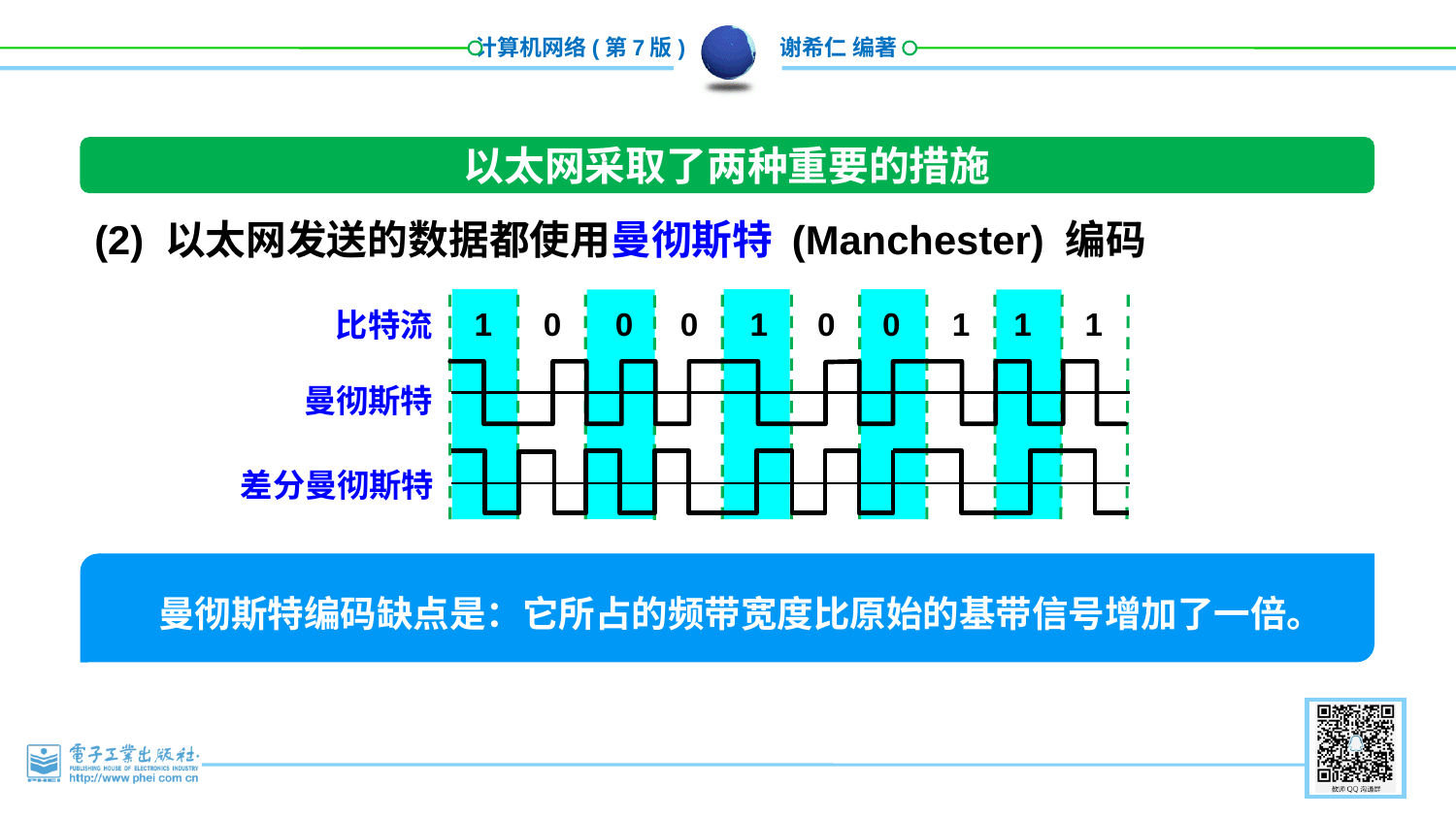

以太网采取了两种重要的措施

(2) 以太网发送的数据都使用曼彻斯特 (Manchester) 编码

1
0
0
0
1
0
0
1
1
1
比特流

曼彻斯特

差分曼彻斯特

曼彻斯特编码缺点是：它所占的频带宽度比原始的基带信号增加了一倍。